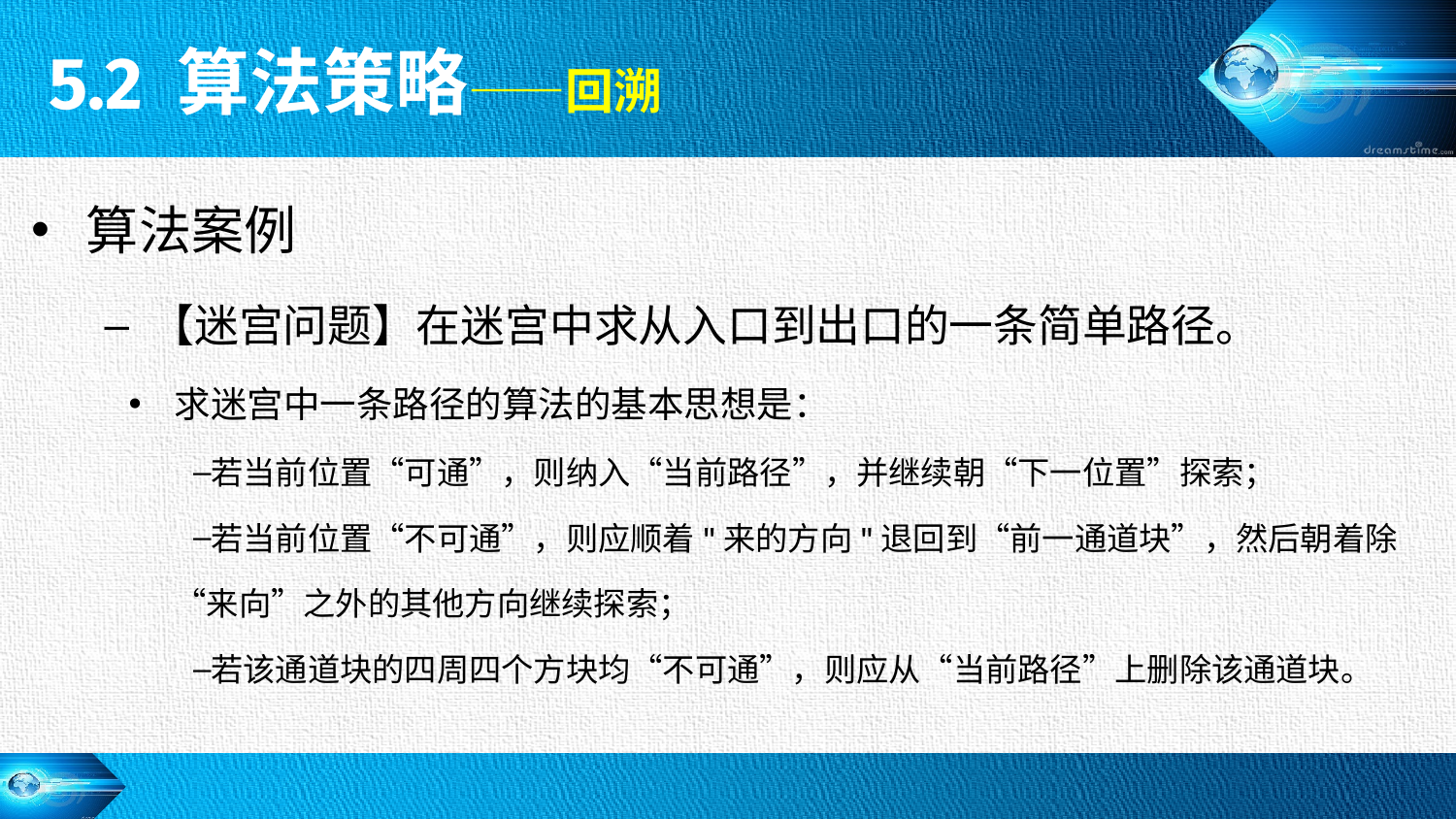

5.2 算法策略——回溯
算法案例
【迷宫问题】在迷宫中求从入口到出口的一条简单路径。
求迷宫中一条路径的算法的基本思想是：
若当前位置“可通”，则纳入“当前路径”，并继续朝“下一位置”探索；
若当前位置“不可通”，则应顺着"来的方向"退回到“前一通道块”，然后朝着除“来向”之外的其他方向继续探索；
若该通道块的四周四个方块均“不可通”，则应从“当前路径”上删除该通道块。